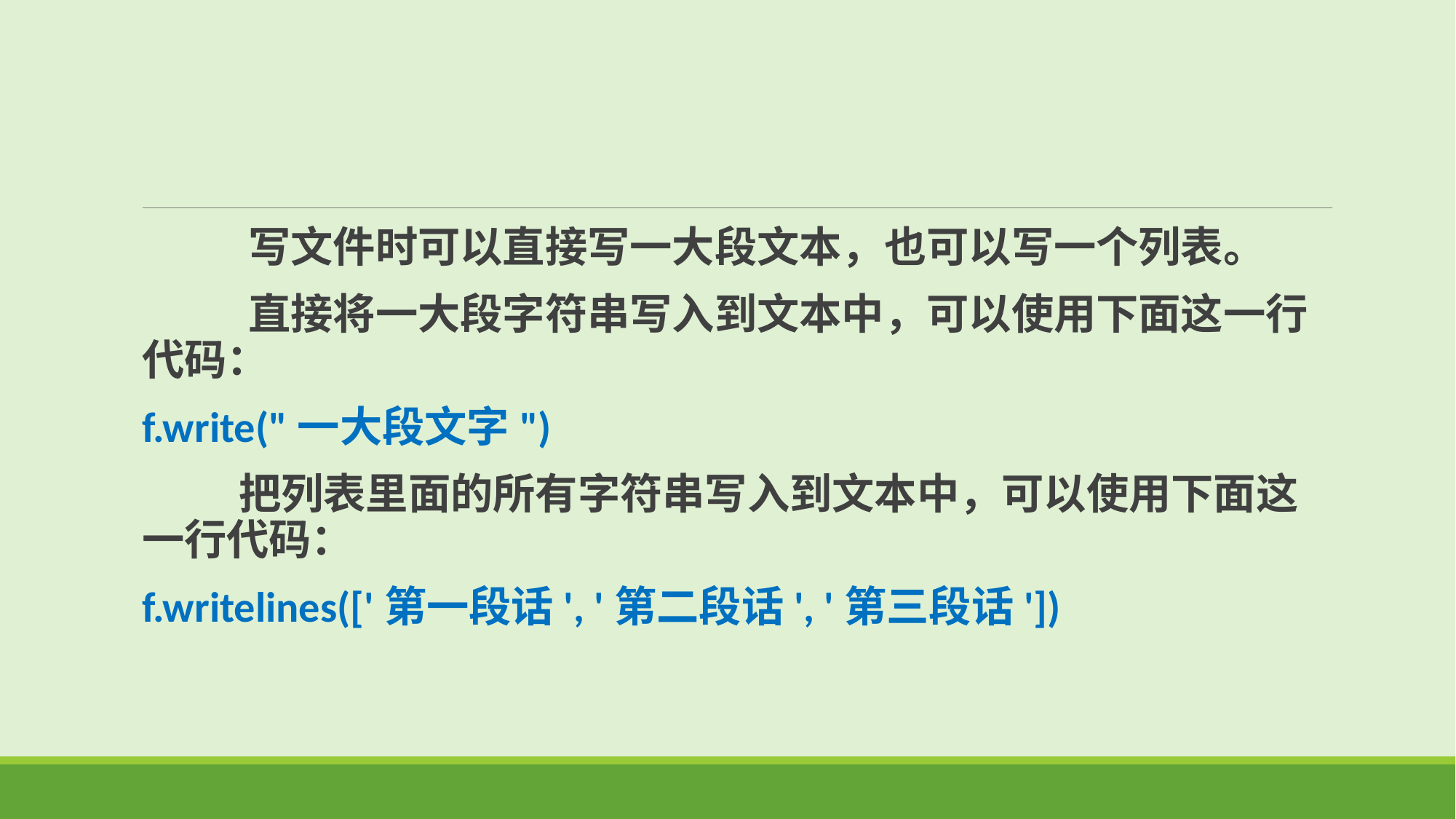

写文件时可以直接写一大段文本，也可以写一个列表。
          直接将一大段字符串写入到文本中，可以使用下面这一行代码：
f.write("一大段文字")
         把列表里面的所有字符串写入到文本中，可以使用下面这一行代码：
f.writelines(['第一段话', '第二段话', '第三段话'])